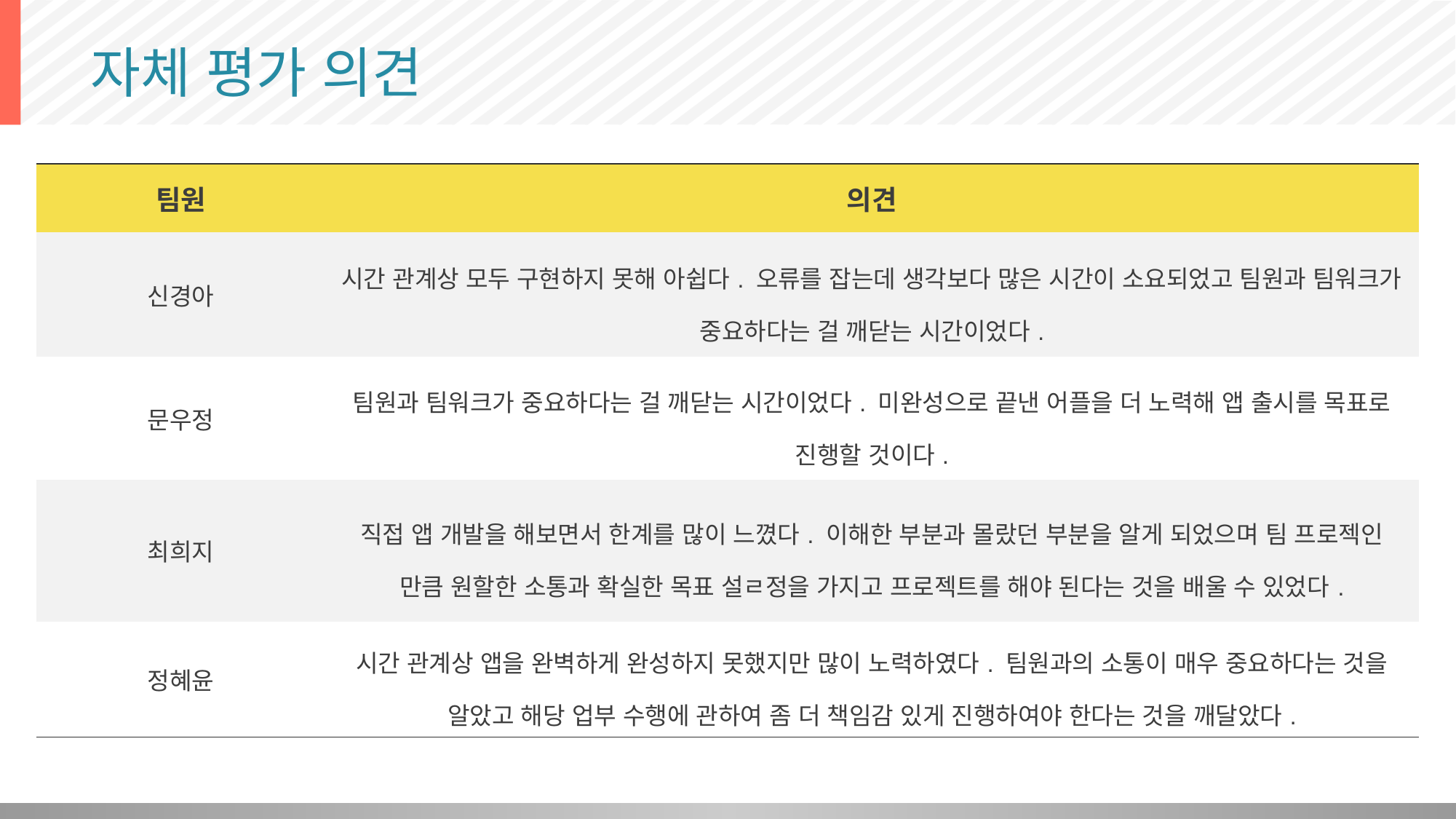

# 자체 평가 의견
| 팀원 | 의견 |
| --- | --- |
| 신경아 | 시간 관계상 모두 구현하지 못해 아쉽다. 오류를 잡는데 생각보다 많은 시간이 소요되었고 팀원과 팀워크가 중요하다는 걸 깨닫는 시간이었다. |
| 문우정 | 팀원과 팀워크가 중요하다는 걸 깨닫는 시간이었다. 미완성으로 끝낸 어플을 더 노력해 앱 출시를 목표로 진행할 것이다. |
| 최희지 | 직접 앱 개발을 해보면서 한계를 많이 느꼈다. 이해한 부분과 몰랐던 부분을 알게 되었으며 팀 프로젝인 만큼 원할한 소통과 확실한 목표 설ㄹ정을 가지고 프로젝트를 해야 된다는 것을 배울 수 있었다. |
| 정혜윤 | 시간 관계상 앱을 완벽하게 완성하지 못했지만 많이 노력하였다. 팀원과의 소통이 매우 중요하다는 것을 알았고 해당 업부 수행에 관하여 좀 더 책임감 있게 진행하여야 한다는 것을 깨달았다. |